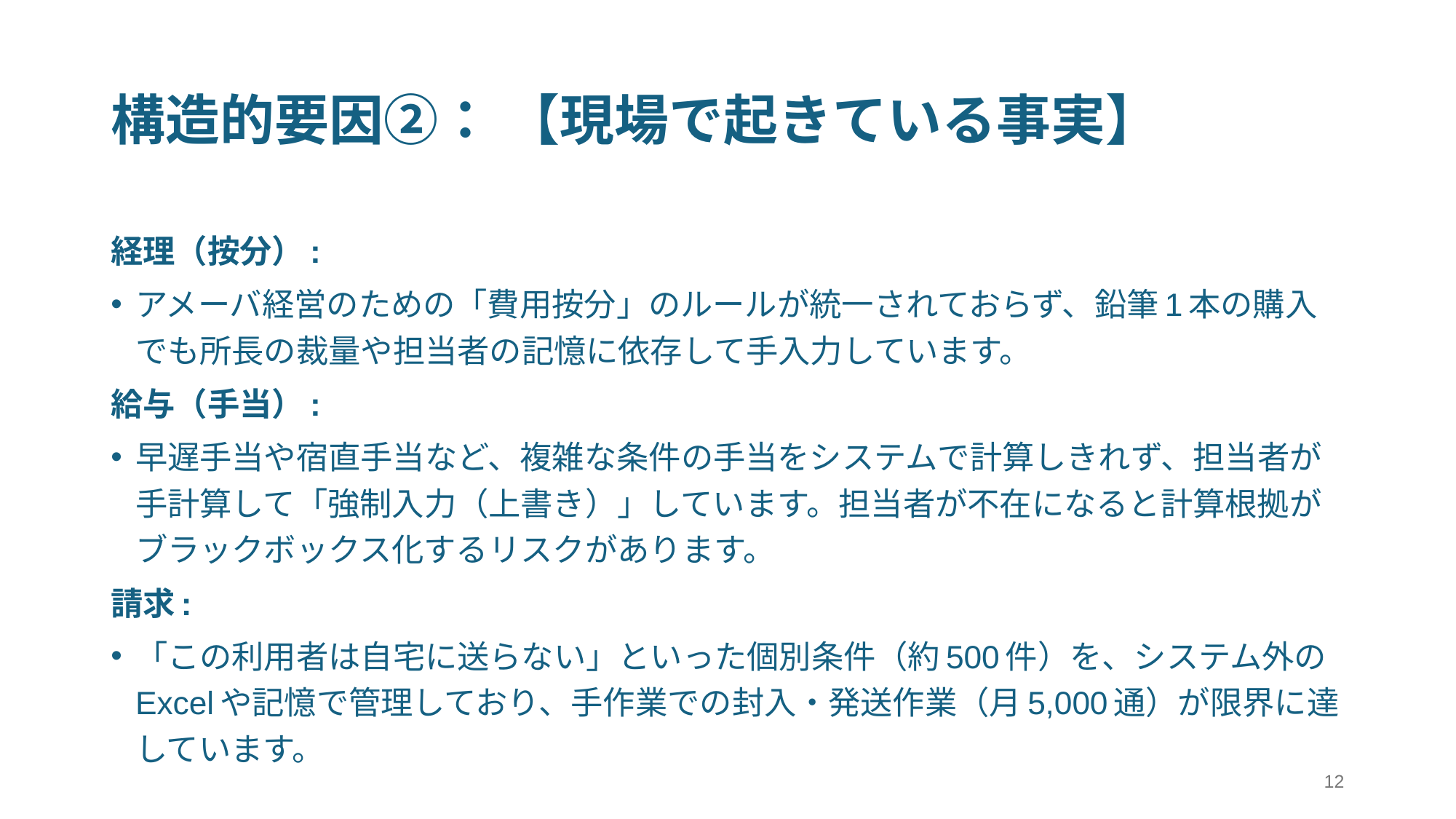

# 構造的要因②： 【現場で起きている事実】
経理（按分）:
アメーバ経営のための「費用按分」のルールが統一されておらず、鉛筆1本の購入でも所長の裁量や担当者の記憶に依存して手入力しています。
給与（手当）:
早遅手当や宿直手当など、複雑な条件の手当をシステムで計算しきれず、担当者が手計算して「強制入力（上書き）」しています。担当者が不在になると計算根拠がブラックボックス化するリスクがあります。
請求:
「この利用者は自宅に送らない」といった個別条件（約500件）を、システム外のExcelや記憶で管理しており、手作業での封入・発送作業（月5,000通）が限界に達しています。
12